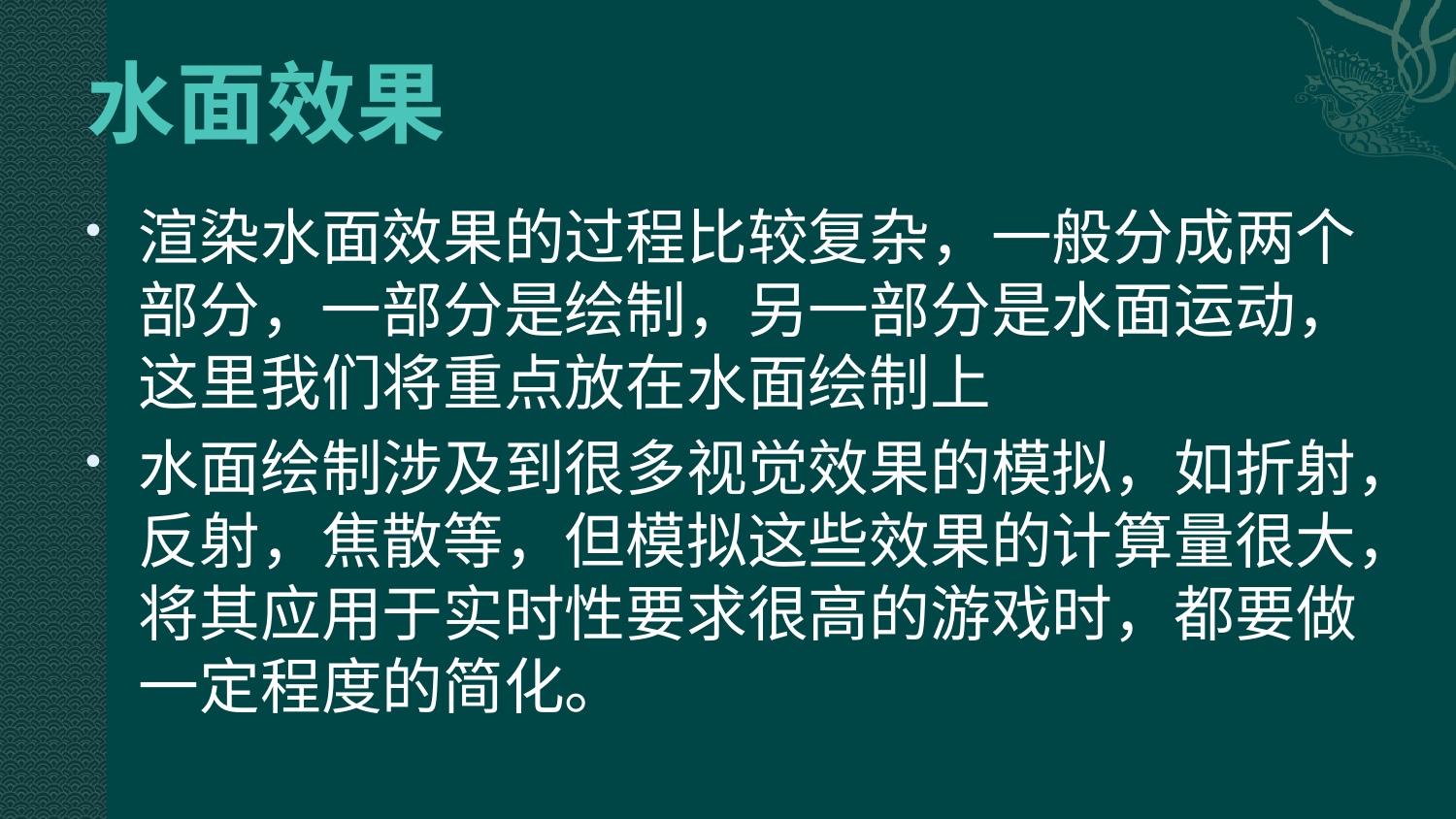

# 水面效果
渲染水面效果的过程比较复杂，一般分成两个部分，一部分是绘制，另一部分是水面运动，这里我们将重点放在水面绘制上
水面绘制涉及到很多视觉效果的模拟，如折射，反射，焦散等，但模拟这些效果的计算量很大，将其应用于实时性要求很高的游戏时，都要做一定程度的简化。